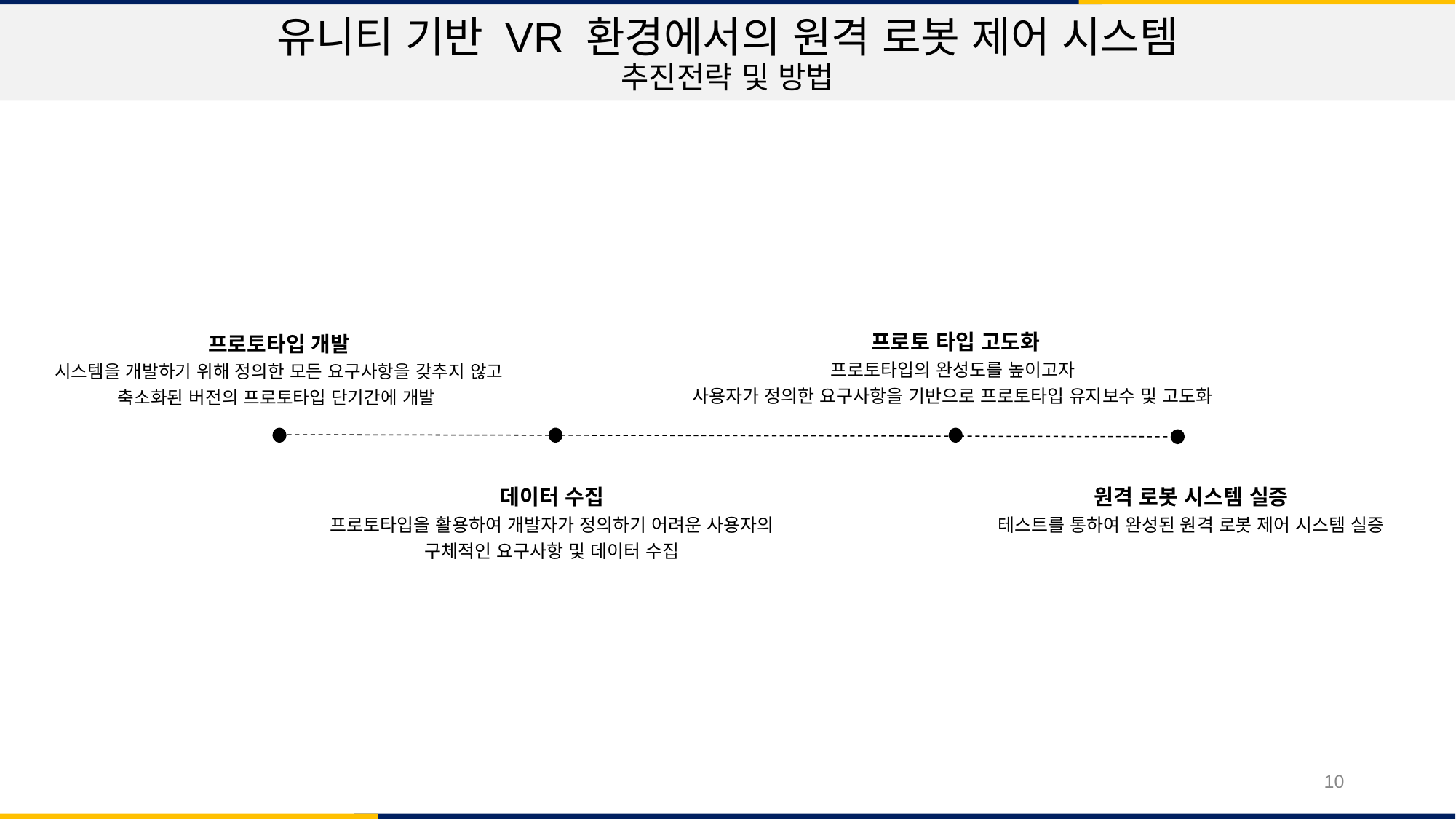

유니티 기반 VR 환경에서의 원격 로봇 제어 시스템
추진전략 및 방법

프로토 타입 고도화
프로토타입의 완성도를 높이고자
사용자가 정의한 요구사항을 기반으로 프로토타입 유지보수 및 고도화
프로토타입 개발
시스템을 개발하기 위해 정의한 모든 요구사항을 갖추지 않고 축소화된 버전의 프로토타입 단기간에 개발

데이터 수집
프로토타입을 활용하여 개발자가 정의하기 어려운 사용자의 구체적인 요구사항 및 데이터 수집
원격 로봇 시스템 실증
테스트를 통하여 완성된 원격 로봇 제어 시스템 실증
10